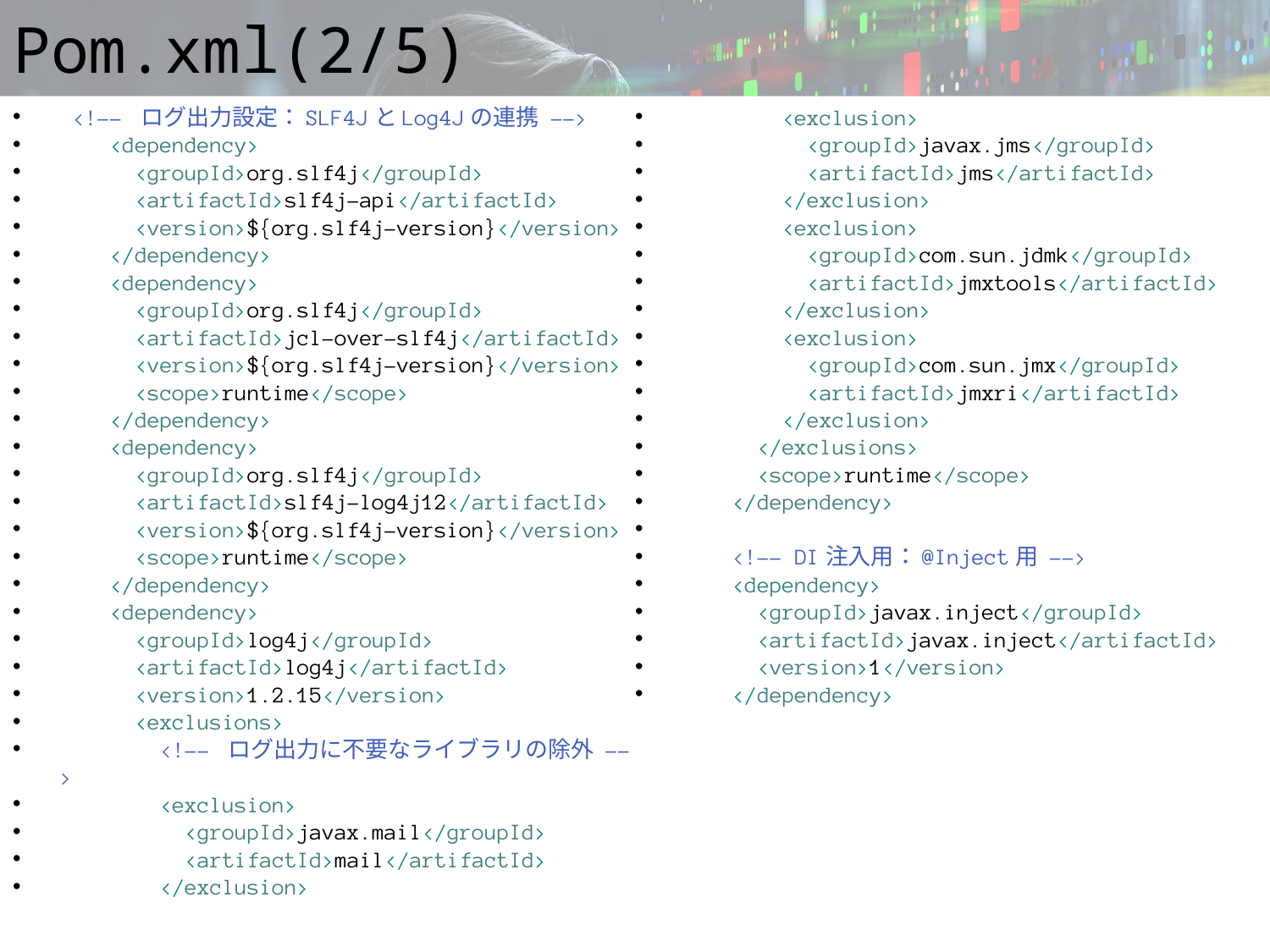

# Pom.xml(2/5)
 <!-- ログ出力設定：SLF4JとLog4Jの連携 -->
    <dependency>
      <groupId>org.slf4j</groupId>
      <artifactId>slf4j-api</artifactId>
      <version>${org.slf4j-version}</version>
    </dependency>
    <dependency>
      <groupId>org.slf4j</groupId>
      <artifactId>jcl-over-slf4j</artifactId>
      <version>${org.slf4j-version}</version>
      <scope>runtime</scope>
    </dependency>
    <dependency>
      <groupId>org.slf4j</groupId>
      <artifactId>slf4j-log4j12</artifactId>
      <version>${org.slf4j-version}</version>
      <scope>runtime</scope>
    </dependency>
    <dependency>
      <groupId>log4j</groupId>
      <artifactId>log4j</artifactId>
      <version>1.2.15</version>
      <exclusions>
        <!-- ログ出力に不要なライブラリの除外 -->
        <exclusion>
          <groupId>javax.mail</groupId>
          <artifactId>mail</artifactId>
        </exclusion>

        <exclusion>
          <groupId>javax.jms</groupId>
          <artifactId>jms</artifactId>
        </exclusion>
        <exclusion>
          <groupId>com.sun.jdmk</groupId>
          <artifactId>jmxtools</artifactId>
        </exclusion>
        <exclusion>
          <groupId>com.sun.jmx</groupId>
          <artifactId>jmxri</artifactId>
        </exclusion>
      </exclusions>
      <scope>runtime</scope>
    </dependency>

    <!-- DI注入用：@Inject用 -->
    <dependency>
      <groupId>javax.inject</groupId>
      <artifactId>javax.inject</artifactId>
      <version>1</version>
    </dependency>